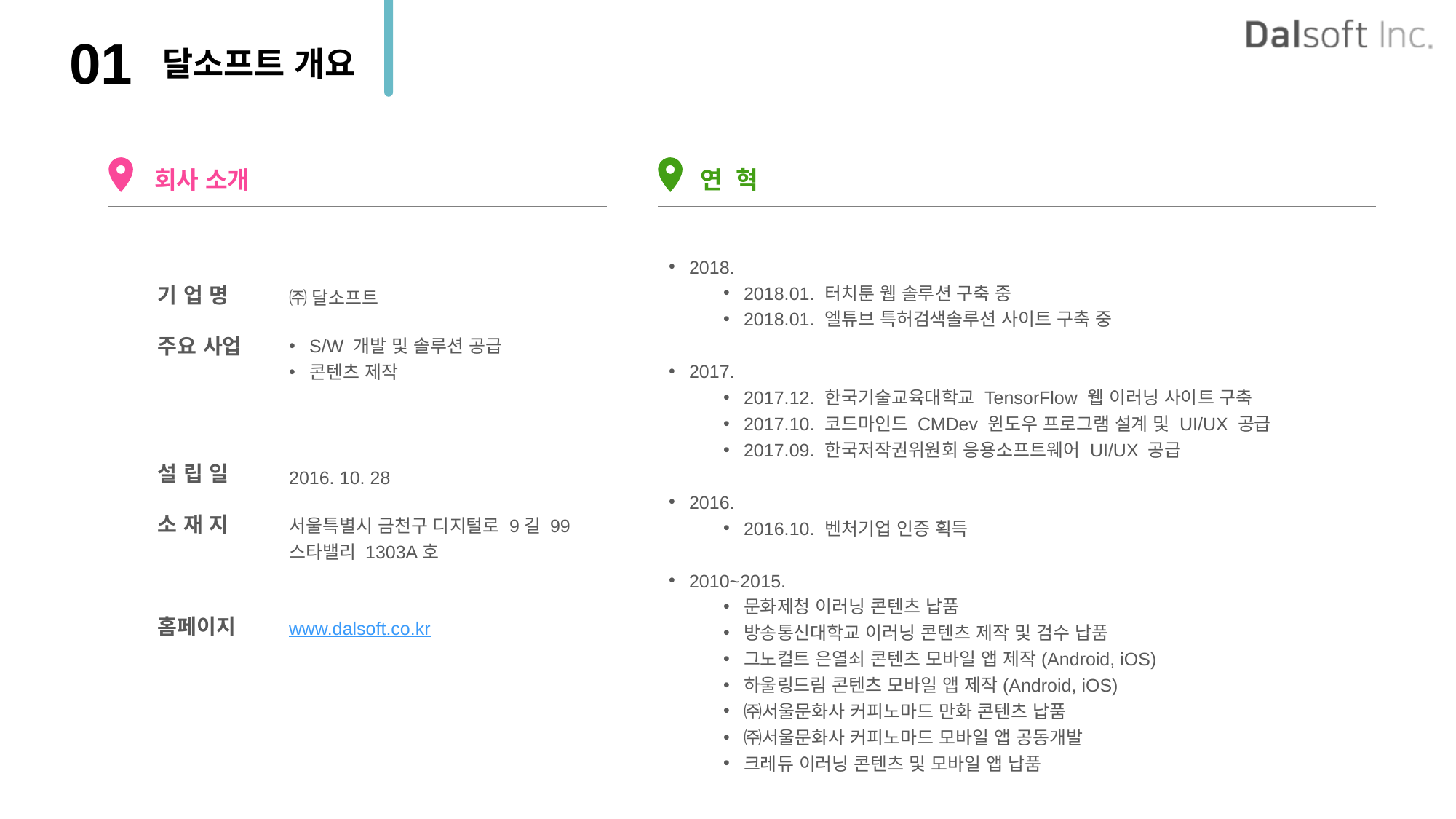

01
달소프트 개요
회사 소개
연  혁

2018.
2018.01. 터치툰 웹 솔루션 구축 중
2018.01. 엘튜브 특허검색솔루션 사이트 구축 중

2017.
2017.12. 한국기술교육대학교 TensorFlow 웹 이러닝 사이트 구축
2017.10. 코드마인드 CMDev 윈도우 프로그램 설계 및 UI/UX 공급
2017.09. 한국저작권위원회 응용소프트웨어 UI/UX 공급

2016.
2016.10. 벤처기업 인증 획득

2010~2015.
문화제청 이러닝 콘텐츠 납품
방송통신대학교 이러닝 콘텐츠 제작 및 검수 납품
그노컬트 은열쇠 콘텐츠 모바일 앱 제작(Android, iOS)
하울링드림 콘텐츠 모바일 앱 제작(Android, iOS)
㈜서울문화사 커피노마드 만화 콘텐츠 납품
㈜서울문화사 커피노마드 모바일 앱 공동개발
크레듀 이러닝 콘텐츠 및 모바일 앱 납품
기 업 명

주요 사업

설 립 일

소 재 지

홈페이지

㈜ 달소프트
S/W 개발 및 솔루션 공급
콘텐츠 제작
2016. 10. 28
서울특별시 금천구 디지털로 9길 99
스타밸리 1303A호
www.dalsoft.co.kr